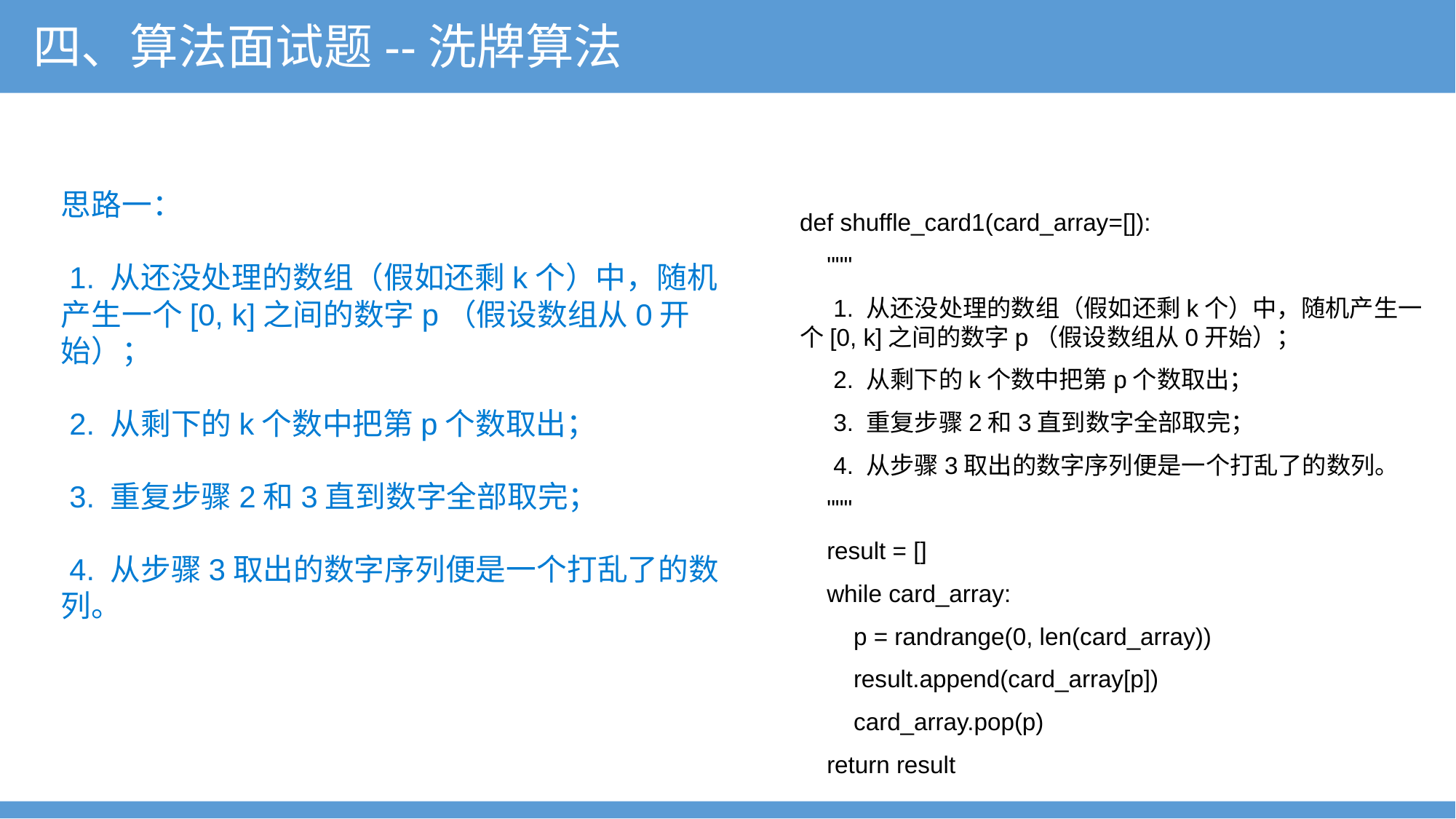

四、算法面试题--洗牌算法

思路一：

 1. 从还没处理的数组（假如还剩k个）中，随机产生一个[0, k]之间的数字p（假设数组从0开始）；

 2. 从剩下的k个数中把第p个数取出；

 3. 重复步骤2和3直到数字全部取完；

 4. 从步骤3取出的数字序列便是一个打乱了的数列。
def shuffle_card1(card_array=[]):
    """
     1. 从还没处理的数组（假如还剩k个）中，随机产生一个[0, k]之间的数字p（假设数组从0开始）；
     2. 从剩下的k个数中把第p个数取出；
     3. 重复步骤2和3直到数字全部取完；
     4. 从步骤3取出的数字序列便是一个打乱了的数列。
    """
    result = []
    while card_array:
        p = randrange(0, len(card_array))
        result.append(card_array[p])
        card_array.pop(p)
    return result